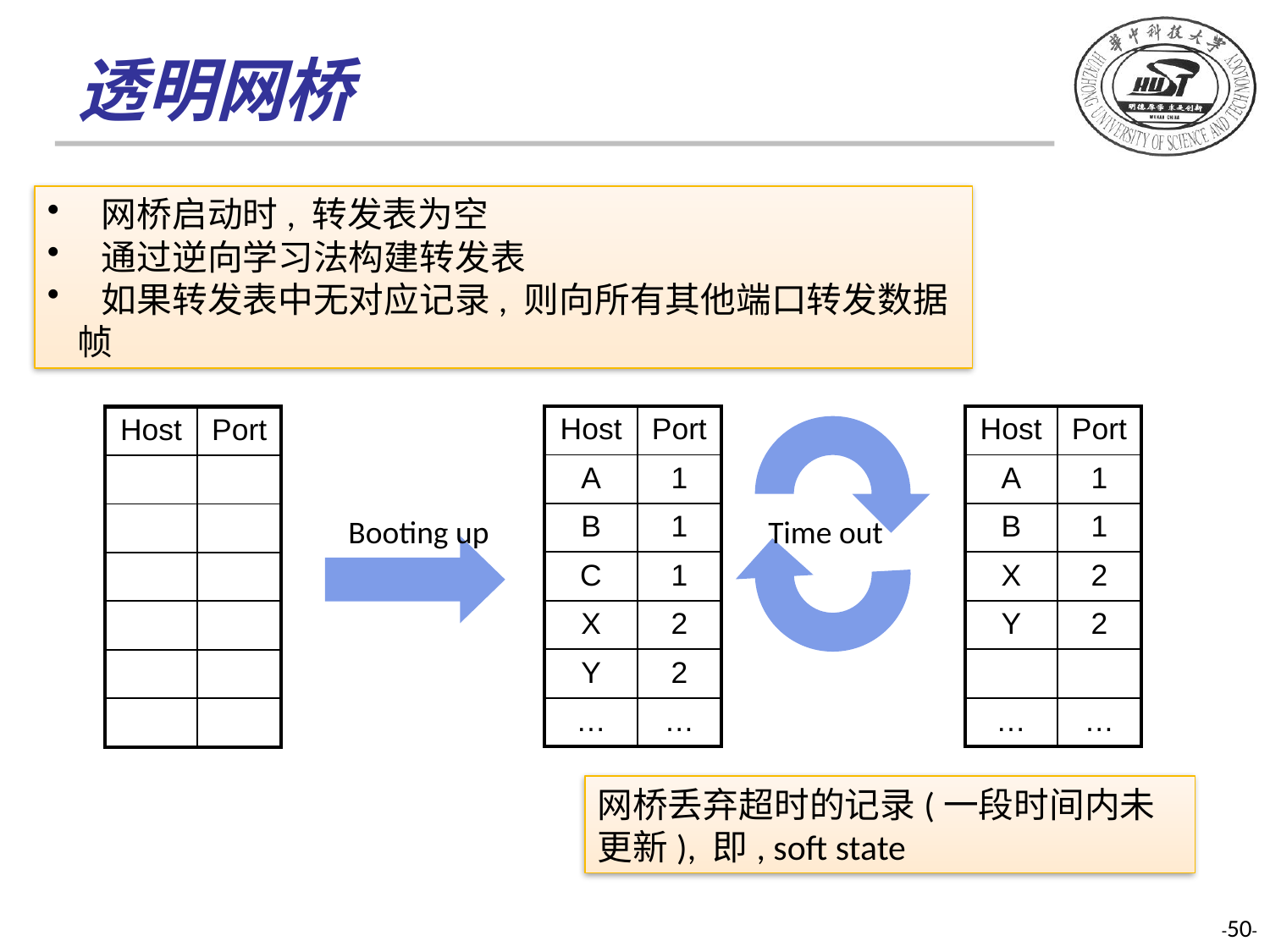

# 透明网桥
  网桥启动时, 转发表为空
  通过逆向学习法构建转发表
  如果转发表中无对应记录, 则向所有其他端口转发数据帧
| Host | Port |
| --- | --- |
| A | 1 |
| B | 1 |
| C | 1 |
| X | 2 |
| Y | 2 |
| … | … |
| Host | Port |
| --- | --- |
| A | 1 |
| B | 1 |
| X | 2 |
| Y | 2 |
|  |  |
| … | … |
| Host | Port |
| --- | --- |
|  |  |
|  |  |
|  |  |
|  |  |
|  |  |
|  |  |

Booting up
Time out

网桥丢弃超时的记录(一段时间内未更新), 即, soft state
-50-